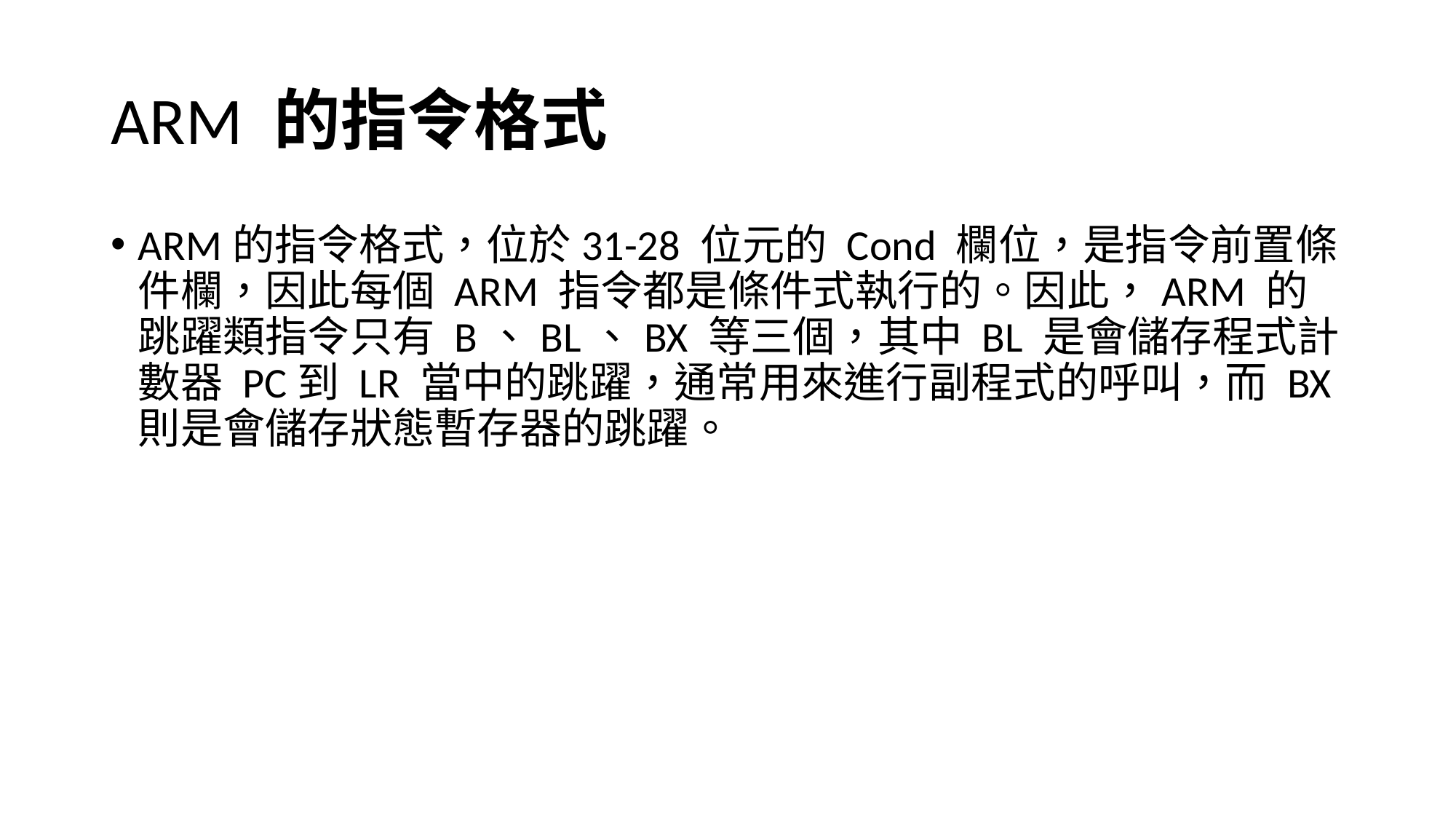

# ARM 的指令格式
ARM的指令格式，位於31-28 位元的 Cond 欄位，是指令前置條件欄，因此每個 ARM 指令都是條件式執行的。因此，ARM 的跳躍類指令只有 B、BL、BX 等三個，其中 BL 是會儲存程式計數器 PC到 LR 當中的跳躍，通常用來進行副程式的呼叫，而 BX 則是會儲存狀態暫存器的跳躍。